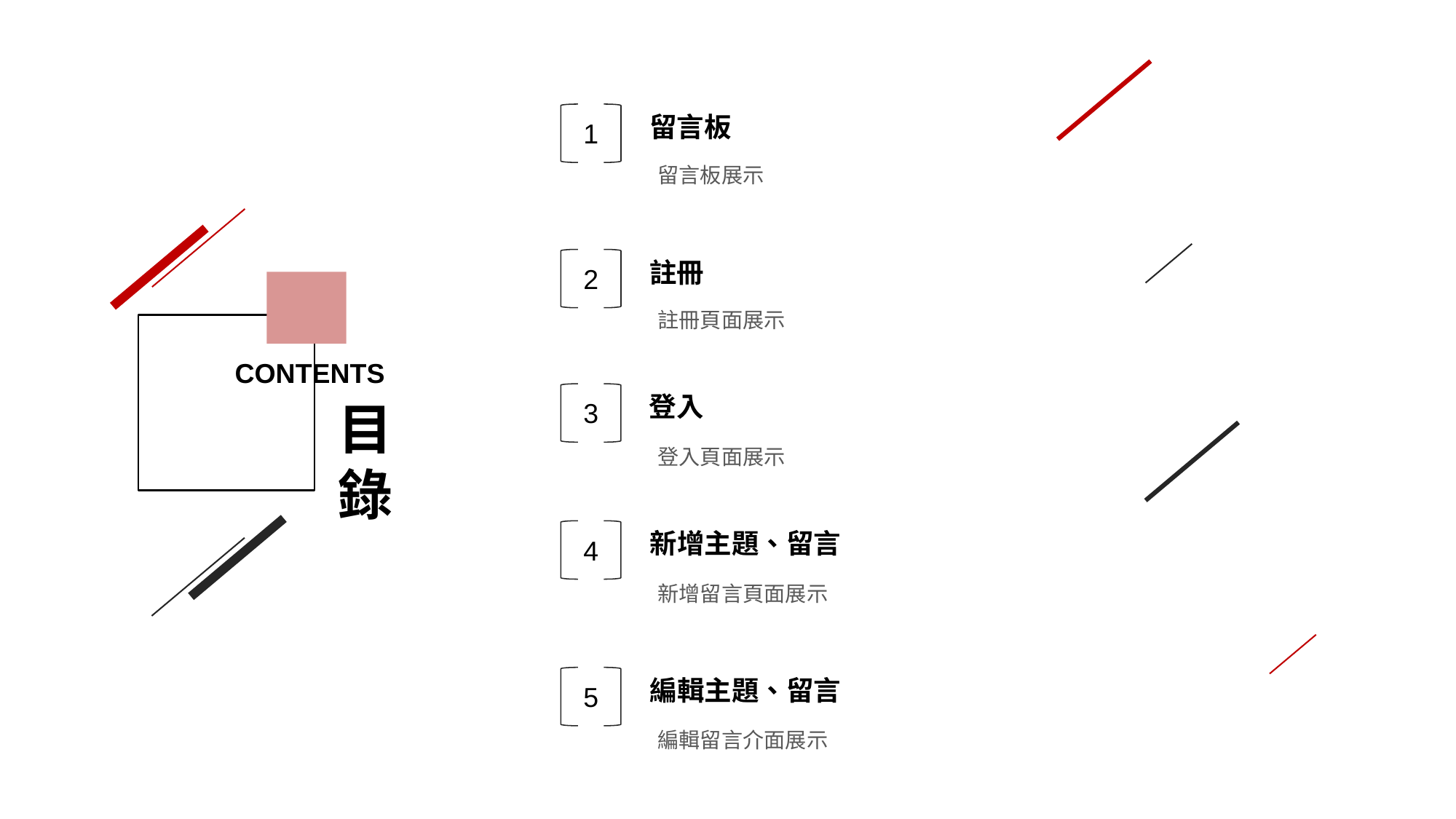

留言板
1
留言板展示

註冊
2
註冊頁面展示

CONTENTS

登入
3
登入頁面展示
目錄

新增主題、留言
4
新增留言頁面展示

編輯主題、留言
5
編輯留言介面展示